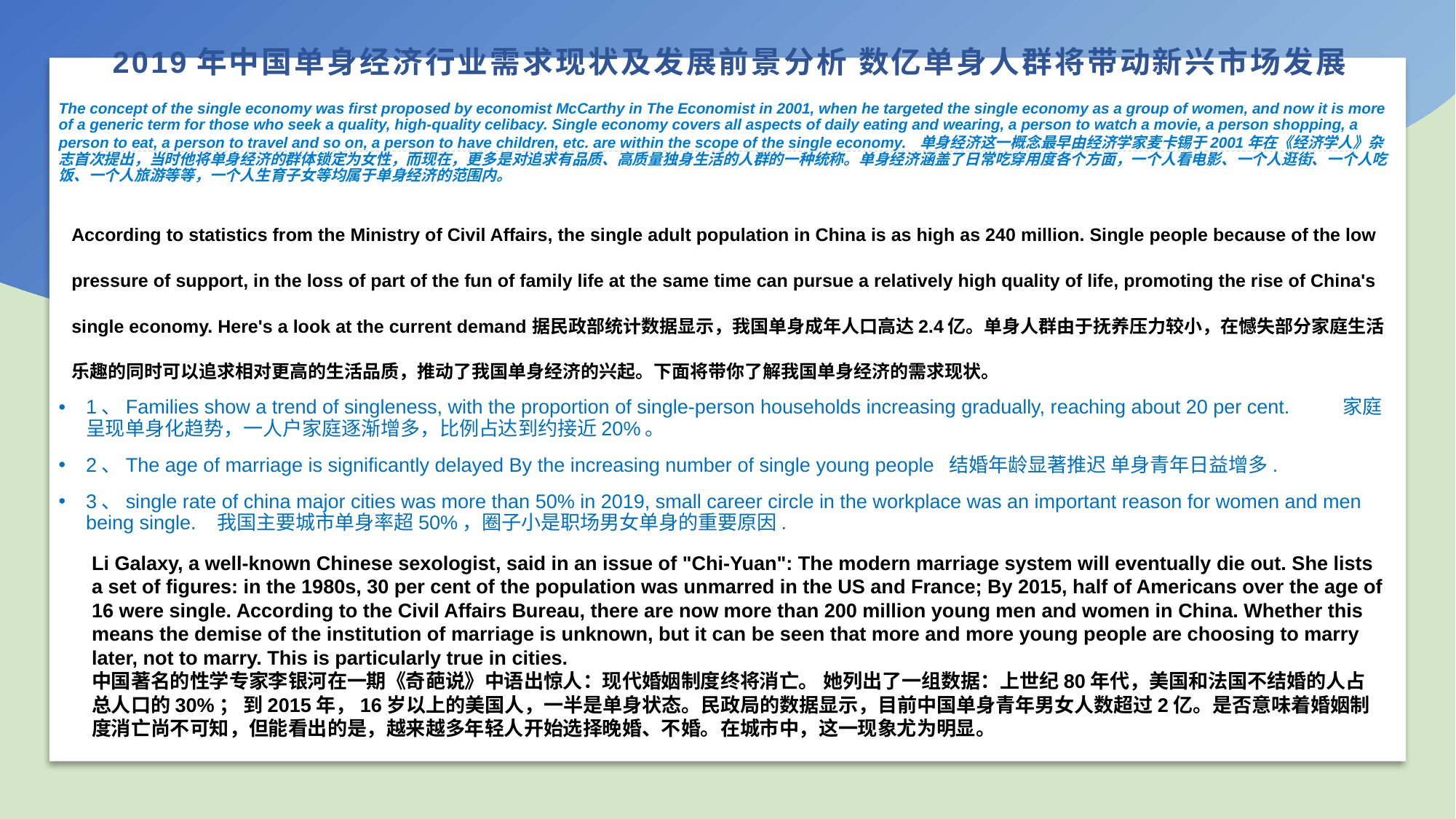

# 2019年中国单身经济行业需求现状及发展前景分析 数亿单身人群将带动新兴市场发展
The concept of the single economy was first proposed by economist McCarthy in The Economist in 2001, when he targeted the single economy as a group of women, and now it is more of a generic term for those who seek a quality, high-quality celibacy. Single economy covers all aspects of daily eating and wearing, a person to watch a movie, a person shopping, a person to eat, a person to travel and so on, a person to have children, etc. are within the scope of the single economy.  单身经济这一概念最早由经济学家麦卡锡于2001年在《经济学人》杂志首次提出，当时他将单身经济的群体锁定为女性，而现在，更多是对追求有品质、高质量独身生活的人群的一种统称。单身经济涵盖了日常吃穿用度各个方面，一个人看电影、一个人逛街、一个人吃饭、一个人旅游等等，一个人生育子女等均属于单身经济的范围内。
According to statistics from the Ministry of Civil Affairs, the single adult population in China is as high as 240 million. Single people because of the low pressure of support, in the loss of part of the fun of family life at the same time can pursue a relatively high quality of life, promoting the rise of China's single economy. Here's a look at the current demand据民政部统计数据显示，我国单身成年人口高达2.4亿。单身人群由于抚养压力较小，在憾失部分家庭生活乐趣的同时可以追求相对更高的生活品质，推动了我国单身经济的兴起。下面将带你了解我国单身经济的需求现状。
1、Families show a trend of singleness, with the proportion of single-person households increasing gradually, reaching about 20 per cent.         家庭呈现单身化趋势，一人户家庭逐渐增多，比例占达到约接近20%。
2、The age of marriage is significantly delayed By the increasing number of single young people  结婚年龄显著推迟 单身青年日益增多.
3、single rate of china major cities was more than 50% in 2019, small career circle in the workplace was an important reason for women and men being single.   我国主要城市单身率超50%，圈子小是职场男女单身的重要原因.
Li Galaxy, a well-known Chinese sexologist, said in an issue of "Chi-Yuan": The modern marriage system will eventually die out. She lists a set of figures: in the 1980s, 30 per cent of the population was unmarred in the US and France; By 2015, half of Americans over the age of 16 were single. According to the Civil Affairs Bureau, there are now more than 200 million young men and women in China. Whether this means the demise of the institution of marriage is unknown, but it can be seen that more and more young people are choosing to marry later, not to marry. This is particularly true in cities.
中国著名的性学专家李银河在一期《奇葩说》中语出惊人：现代婚姻制度终将消亡。 她列出了一组数据：上世纪80年代，美国和法国不结婚的人占总人口的30%； 到2015年，16岁以上的美国人，一半是单身状态。民政局的数据显示，目前中国单身青年男女人数超过2亿。是否意味着婚姻制度消亡尚不可知，但能看出的是，越来越多年轻人开始选择晚婚、不婚。在城市中，这一现象尤为明显。